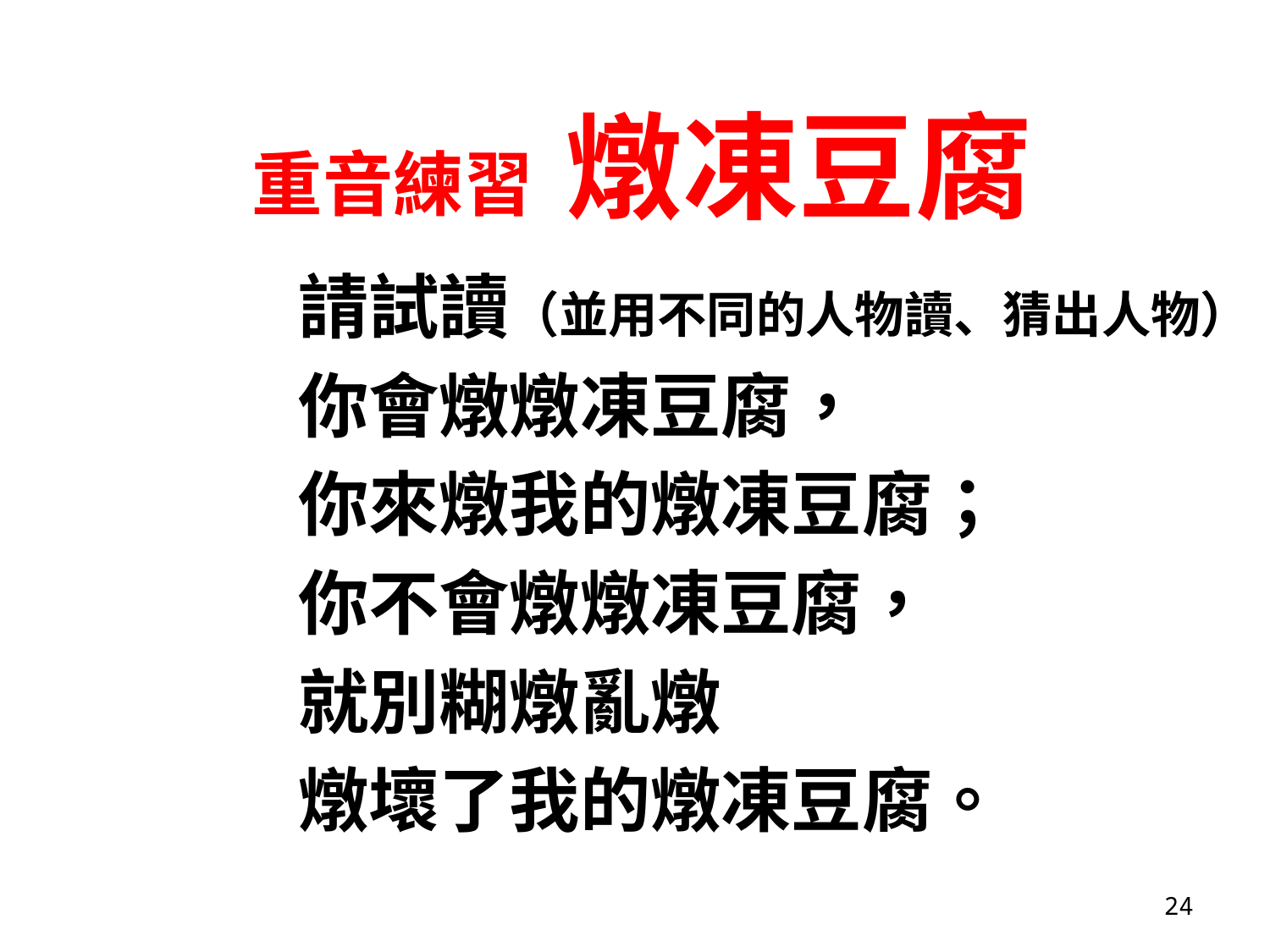

# 重音練習  燉凍豆腐
請試讀（並用不同的人物讀、猜出人物）
你會燉燉凍豆腐，
你來燉我的燉凍豆腐；
你不會燉燉凍豆腐，
就別糊燉亂燉
燉壞了我的燉凍豆腐。

24